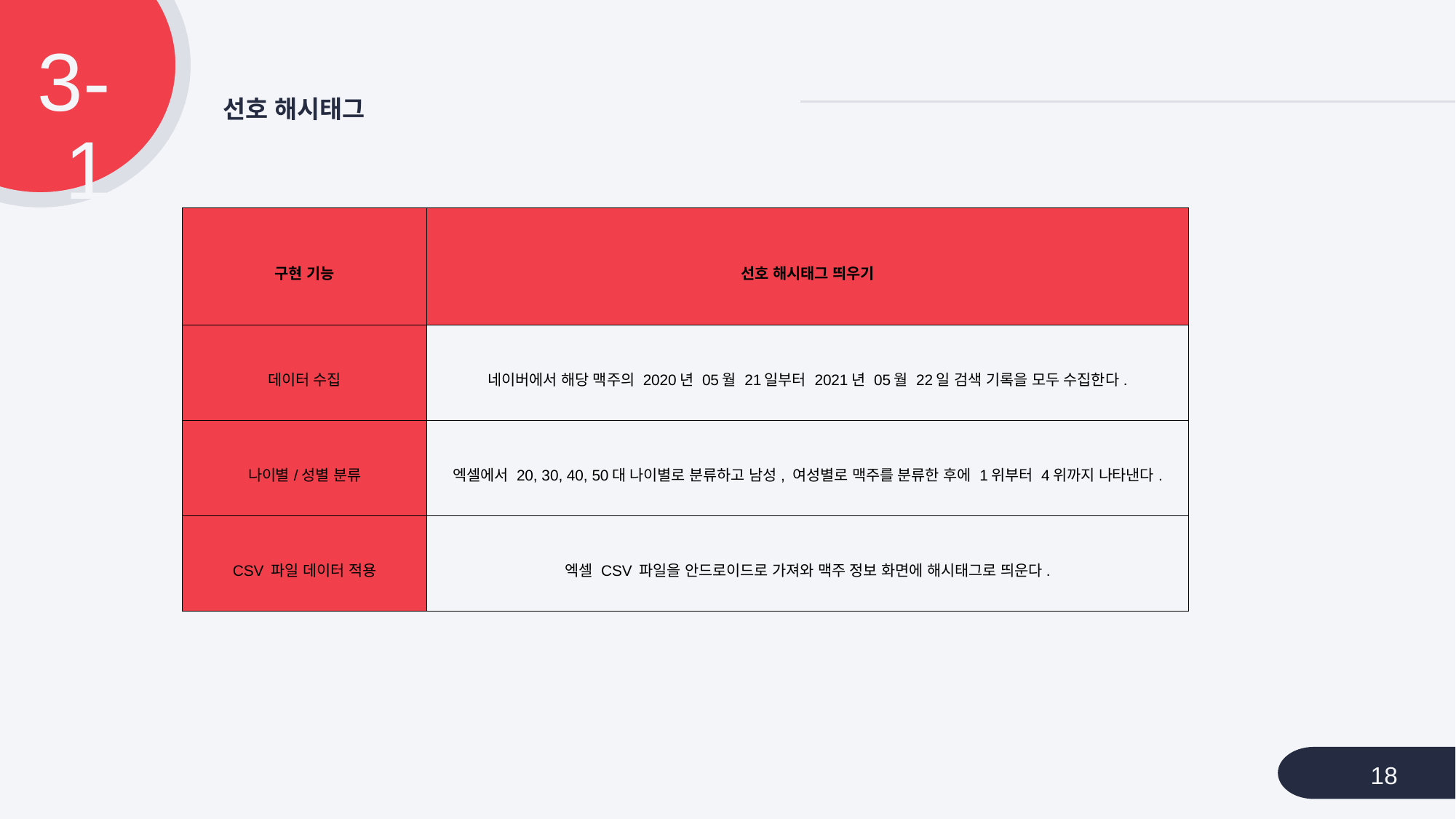

3-1
# 선호 해시태그
| 구현 기능 | 선호 해시태그 띄우기 |
| --- | --- |
| 데이터 수집 | 네이버에서 해당 맥주의 2020년 05월 21일부터 2021년 05월 22일 검색 기록을 모두 수집한다. |
| 나이별/성별 분류 | 엑셀에서 20, 30, 40, 50대 나이별로 분류하고 남성, 여성별로 맥주를 분류한 후에 1위부터 4위까지 나타낸다. |
| CSV 파일 데이터 적용 | 엑셀 CSV 파일을 안드로이드로 가져와 맥주 정보 화면에 해시태그로 띄운다. |

18